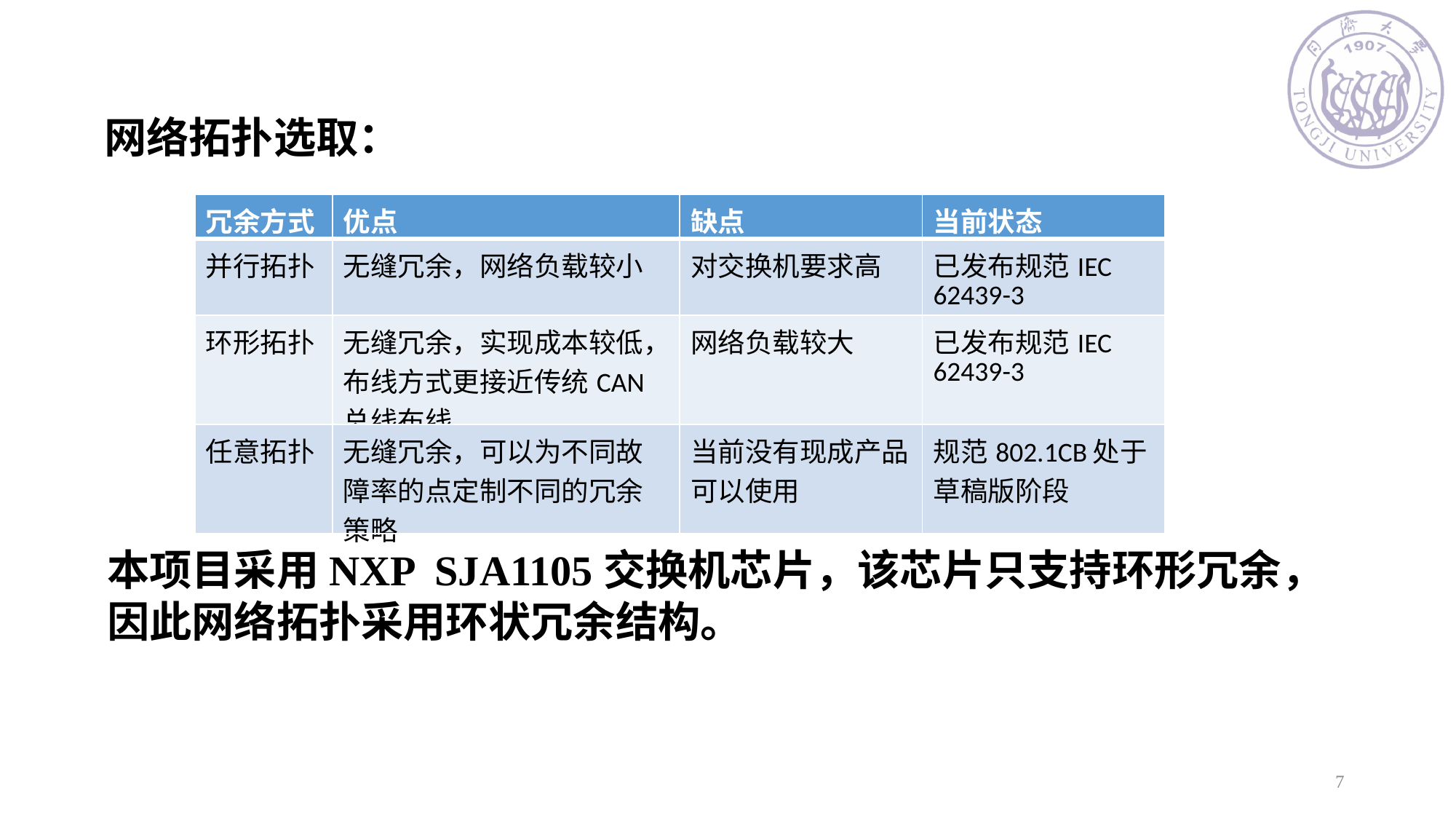

网络拓扑选取：
| 冗余方式 | 优点 | 缺点 | 当前状态 |
| --- | --- | --- | --- |
| 并行拓扑 | 无缝冗余，网络负载较小 | 对交换机要求高 | 已发布规范IEC 62439-3 |
| 环形拓扑 | 无缝冗余，实现成本较低，布线方式更接近传统CAN总线布线 | 网络负载较大 | 已发布规范IEC 62439-3 |
| 任意拓扑 | 无缝冗余，可以为不同故障率的点定制不同的冗余策略 | 当前没有现成产品可以使用 | 规范802.1CB处于草稿版阶段 |
本项目采用NXP  SJA1105交换机芯片，该芯片只支持环形冗余，因此网络拓扑采用环状冗余结构。
7